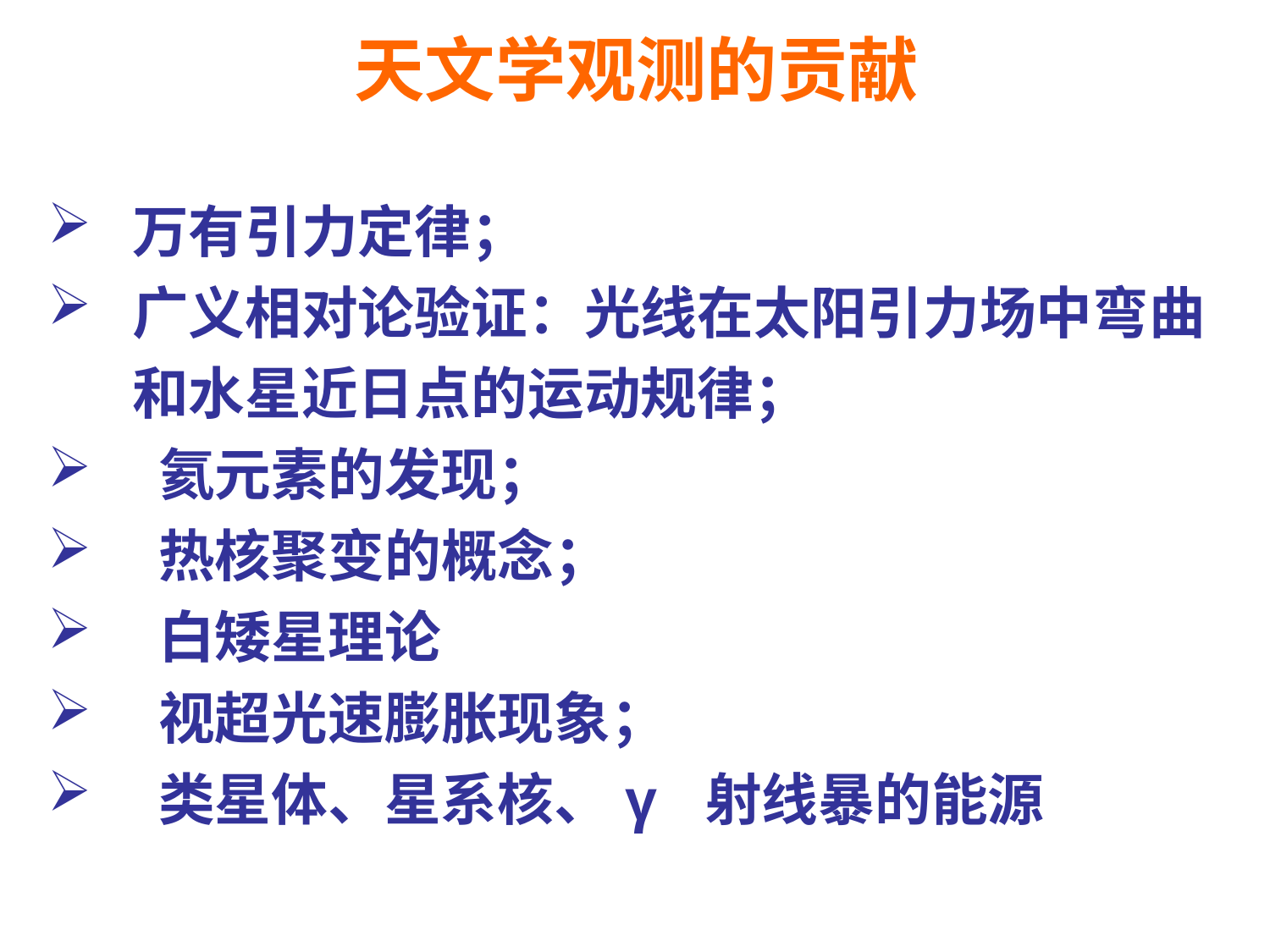

# 天文学观测的贡献
万有引力定律；
广义相对论验证：光线在太阳引力场中弯曲和水星近日点的运动规律；
 氦元素的发现；
 热核聚变的概念；
 白矮星理论
 视超光速膨胀现象；
 类星体、星系核、γ 射线暴的能源